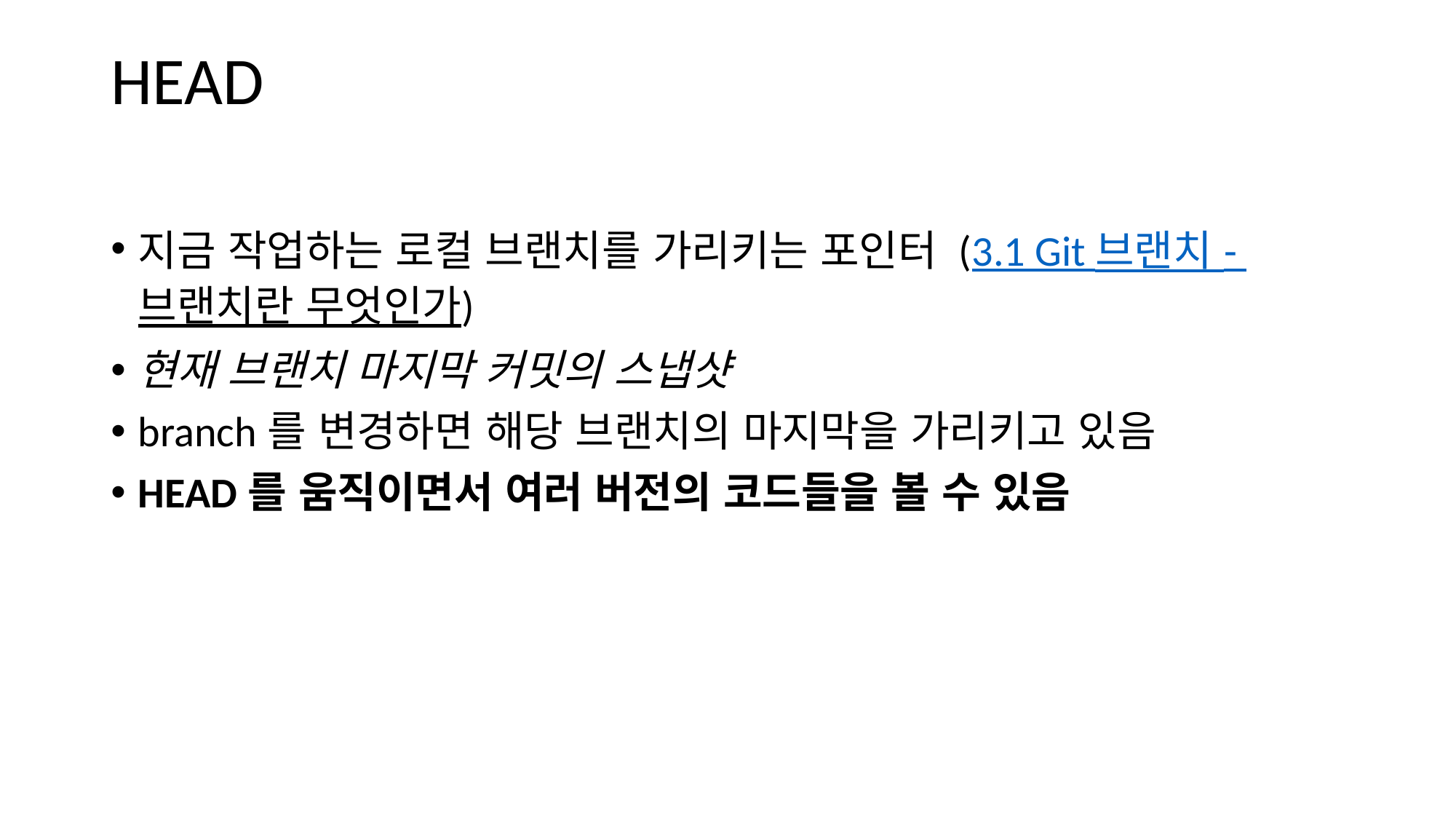

# HEAD
지금 작업하는 로컬 브랜치를 가리키는 포인터 (3.1 Git 브랜치 - 브랜치란 무엇인가)
현재 브랜치 마지막 커밋의 스냅샷
branch를 변경하면 해당 브랜치의 마지막을 가리키고 있음
HEAD를 움직이면서 여러 버전의 코드들을 볼 수 있음